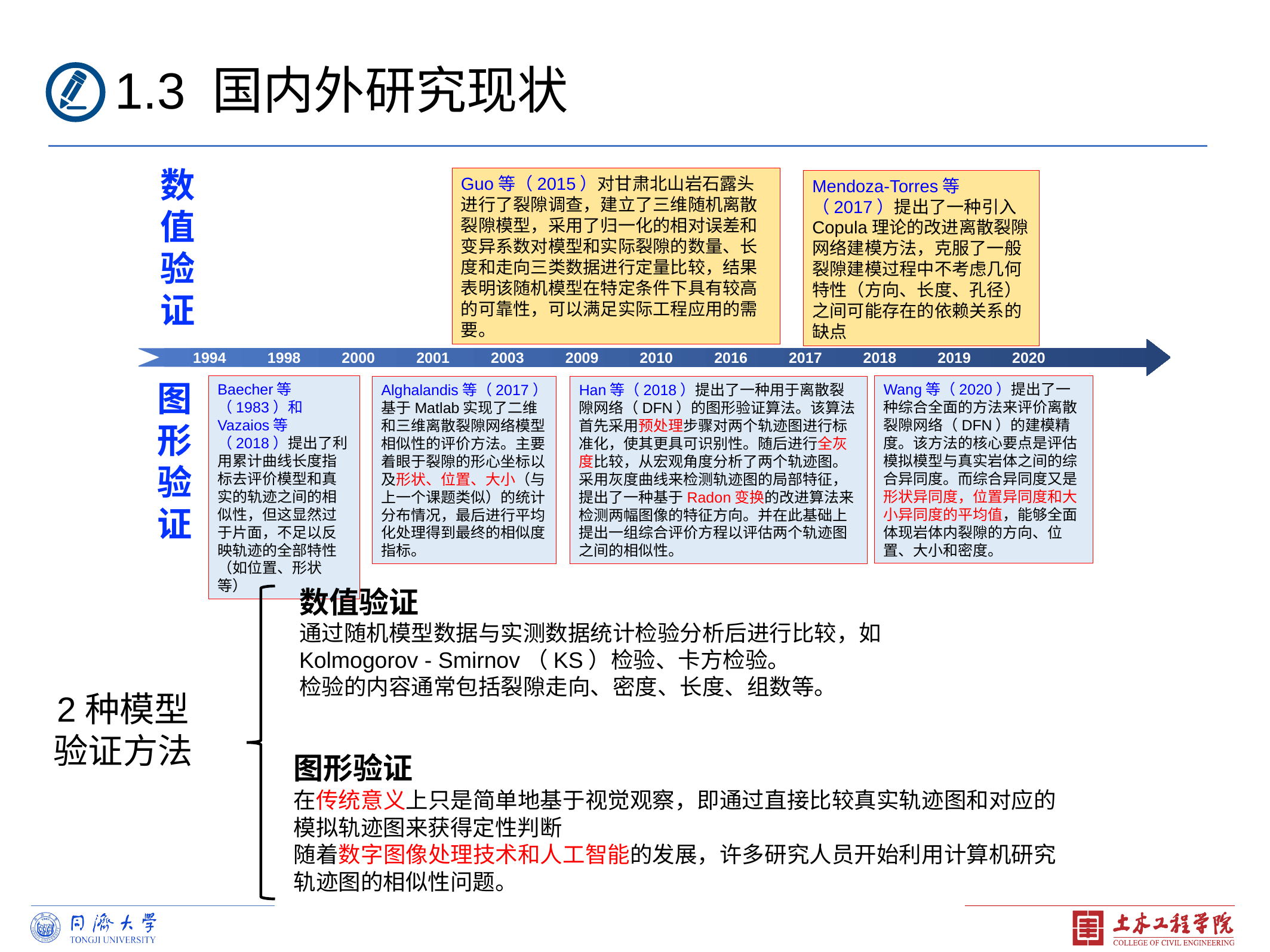

1.3 国内外研究现状
数值验证
Guo等（2015）对甘肃北山岩石露头进行了裂隙调查，建立了三维随机离散裂隙模型，采用了归一化的相对误差和变异系数对模型和实际裂隙的数量、长度和走向三类数据进行定量比较，结果表明该随机模型在特定条件下具有较高的可靠性，可以满足实际工程应用的需要。
Mendoza-Torres等（2017）提出了一种引入Copula理论的改进离散裂隙网络建模方法，克服了一般裂隙建模过程中不考虑几何特性（方向、长度、孔径）之间可能存在的依赖关系的缺点

1994
1998
2000
2001
2003
2009
2010
2016
2017
2018
2019
2020
图形验证
Baecher等（1983）和Vazaios等（2018）提出了利用累计曲线长度指标去评价模型和真实的轨迹之间的相似性，但这显然过于片面，不足以反映轨迹的全部特性（如位置、形状等）
Wang等（2020）提出了一种综合全面的方法来评价离散裂隙网络（DFN）的建模精度。该方法的核心要点是评估模拟模型与真实岩体之间的综合异同度。而综合异同度又是形状异同度，位置异同度和大小异同度的平均值，能够全面体现岩体内裂隙的方向、位置、大小和密度。
Alghalandis等（2017）基于Matlab实现了二维和三维离散裂隙网络模型相似性的评价方法。主要着眼于裂隙的形心坐标以及形状、位置、大小（与上一个课题类似）的统计分布情况，最后进行平均化处理得到最终的相似度指标。
Han等（2018）提出了一种用于离散裂隙网络（DFN）的图形验证算法。该算法首先采用预处理步骤对两个轨迹图进行标准化，使其更具可识别性。随后进行全灰度比较，从宏观角度分析了两个轨迹图。采用灰度曲线来检测轨迹图的局部特征，提出了一种基于Radon变换的改进算法来检测两幅图像的特征方向。并在此基础上提出一组综合评价方程以评估两个轨迹图之间的相似性。
数值验证
通过随机模型数据与实测数据统计检验分析后进行比较，如Kolmogorov - Smirnov（KS）检验、卡方检验。
检验的内容通常包括裂隙走向、密度、长度、组数等。

2种模型
验证方法
图形验证
在传统意义上只是简单地基于视觉观察，即通过直接比较真实轨迹图和对应的模拟轨迹图来获得定性判断
随着数字图像处理技术和人工智能的发展，许多研究人员开始利用计算机研究轨迹图的相似性问题。